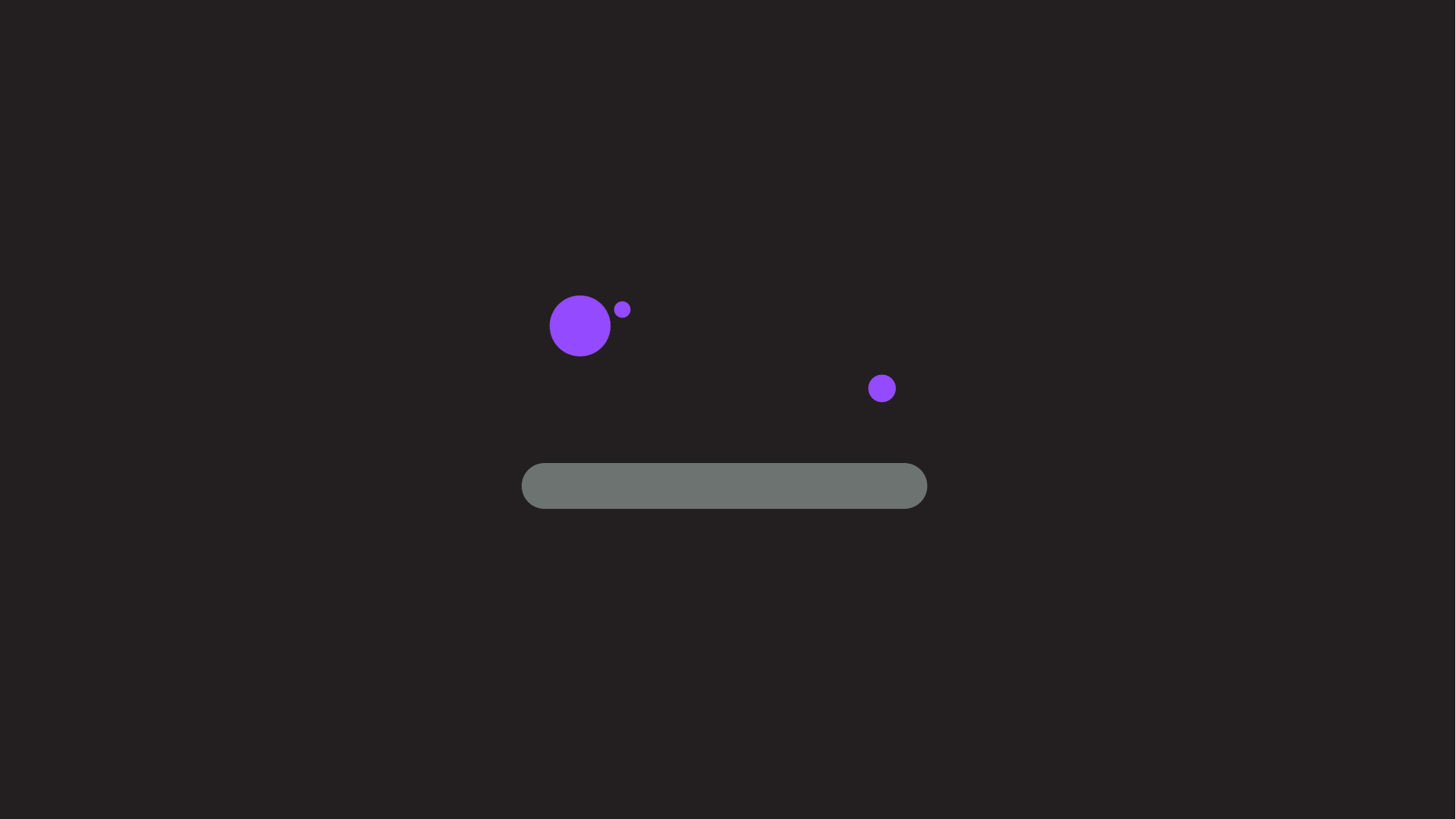

60 / 60

감사합니다

김나연, 황현정, 신지환, 안도경, 장해영